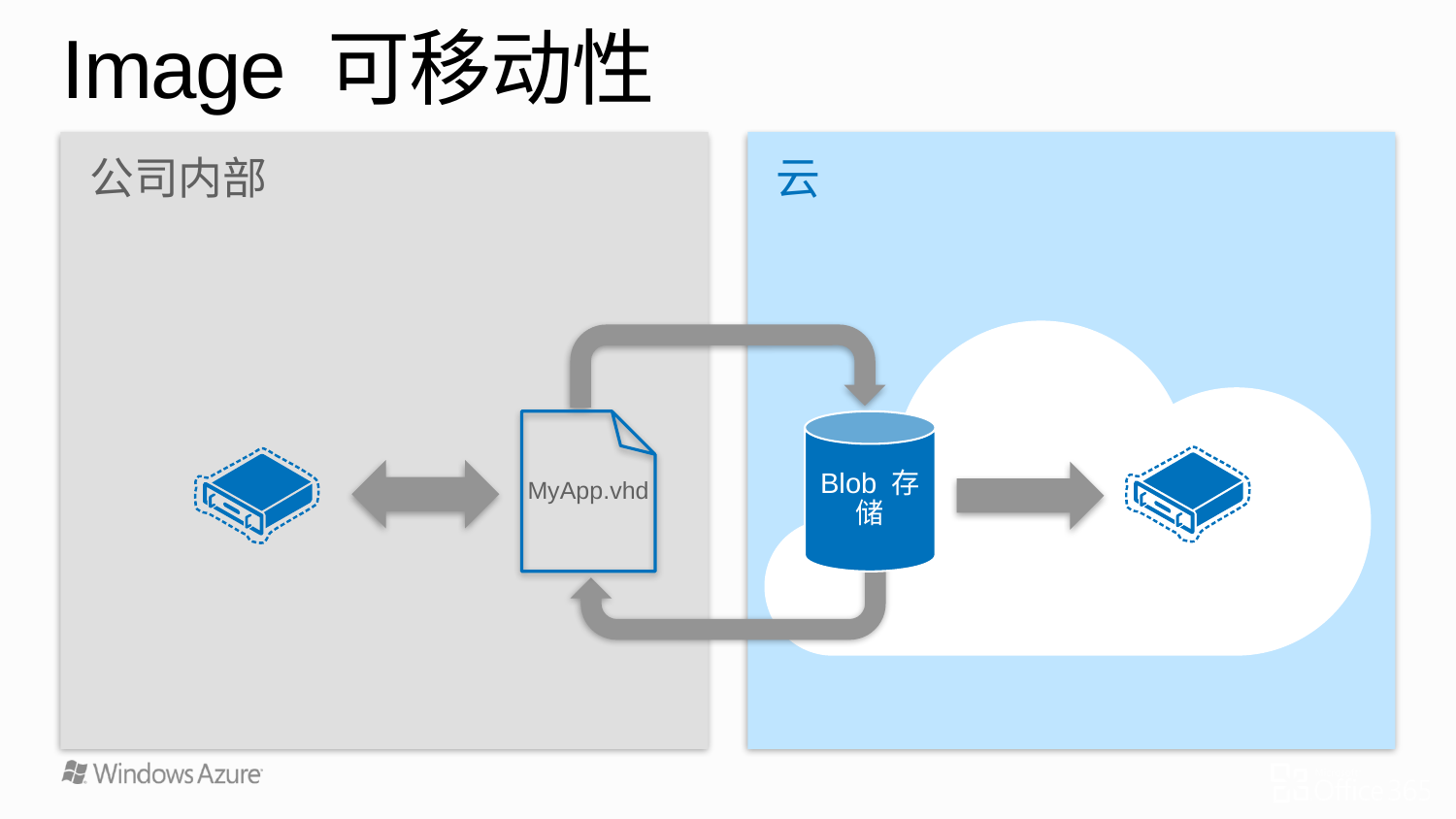

# Image 可移动性

公司内部
云

MyApp.vhd
Blob 存储